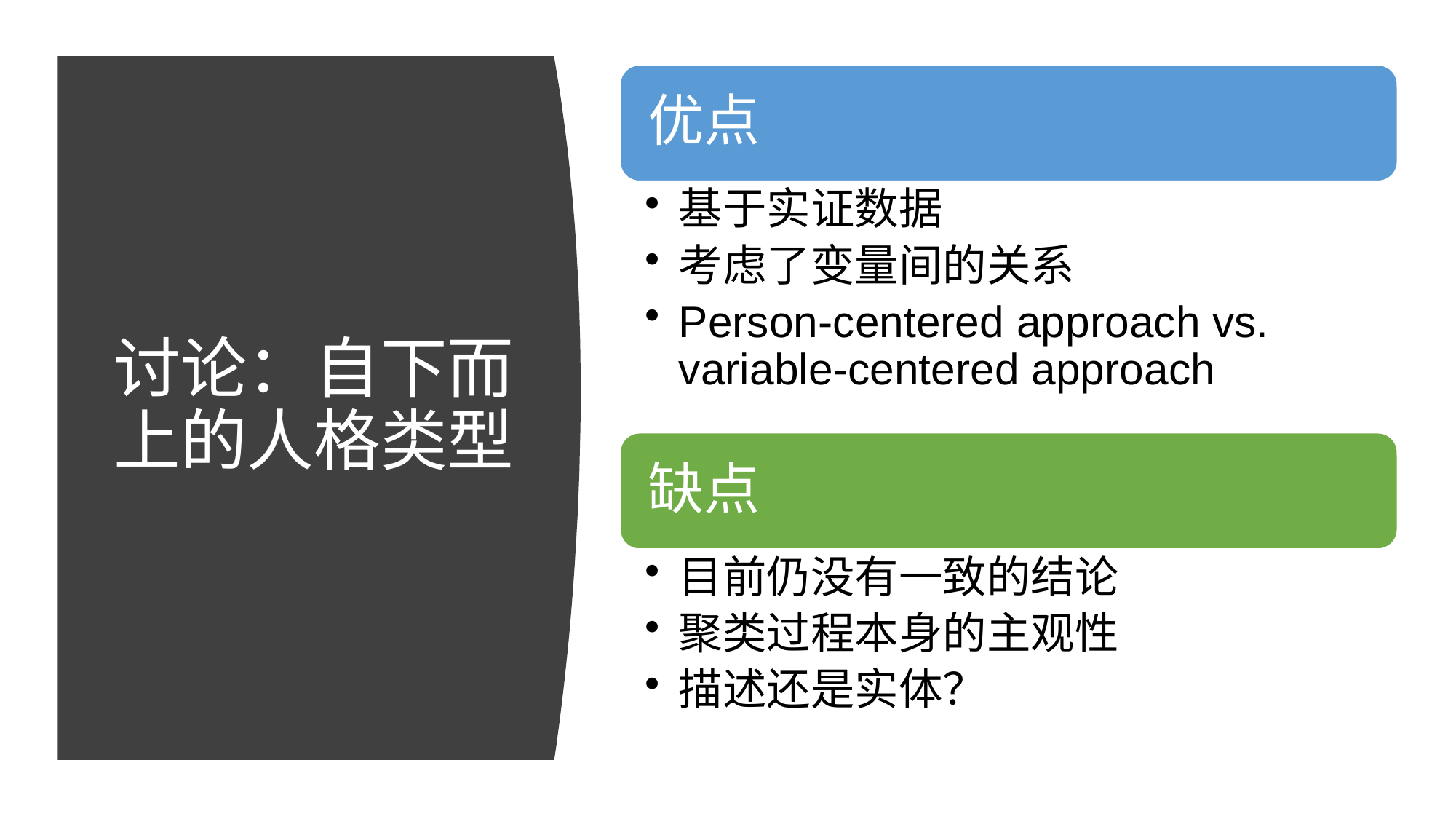

优点
基于实证数据
考虑了变量间的关系
Person-centered approach vs. variable-centered approach
缺点
目前仍没有一致的结论
聚类过程本身的主观性
描述还是实体？

# 讨论：自下而上的人格类型